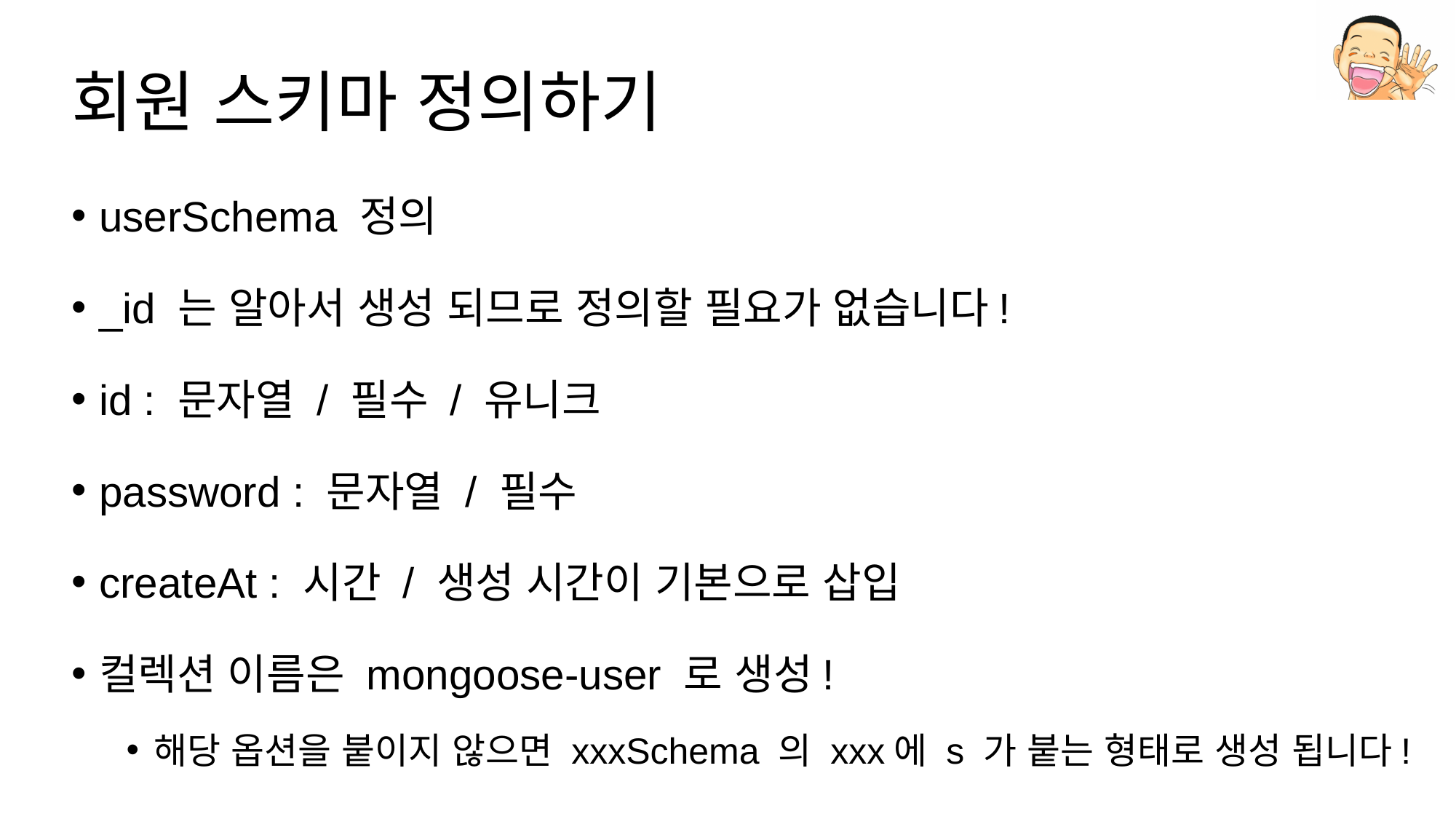

# 회원 스키마 정의하기
userSchema 정의
_id 는 알아서 생성 되므로 정의할 필요가 없습니다!
id : 문자열 / 필수 / 유니크
password : 문자열 / 필수
createAt : 시간 / 생성 시간이 기본으로 삽입
컬렉션 이름은 mongoose-user 로 생성!
해당 옵션을 붙이지 않으면 xxxSchema 의 xxx에 s 가 붙는 형태로 생성 됩니다!